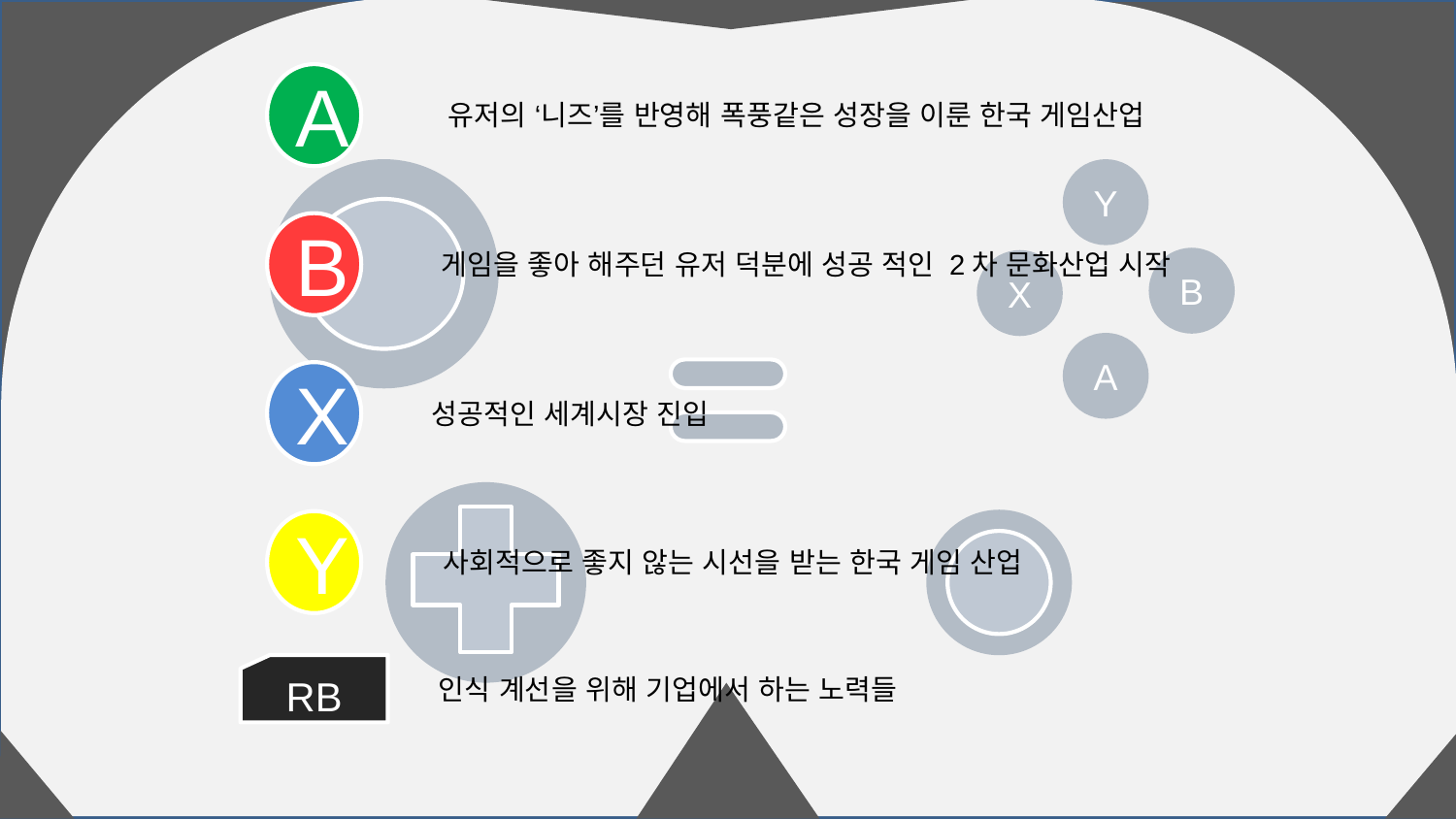

A
유저의 ‘니즈’를 반영해 폭풍같은 성장을 이룬 한국 게임산업
B
게임을 좋아 해주던 유저 덕분에 성공 적인 2차 문화산업 시작
X
성공적인 세계시장 진입
Y
사회적으로 좋지 않는 시선을 받는 한국 게임 산업
RB
인식 계선을 위해 기업에서 하는 노력들